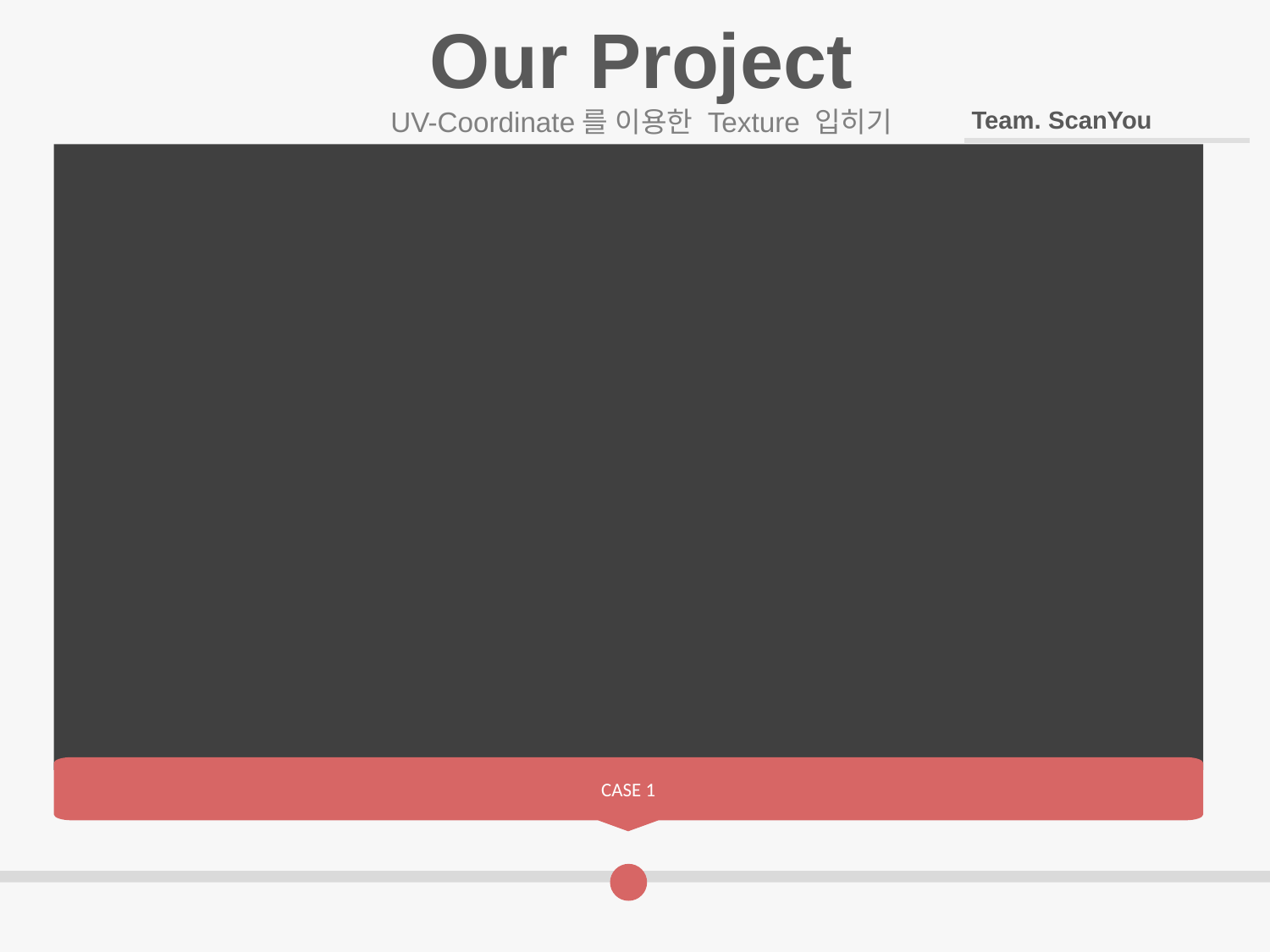

Our Project
UV-Coordinate를 이용한 Texture 입히기

CASE 1